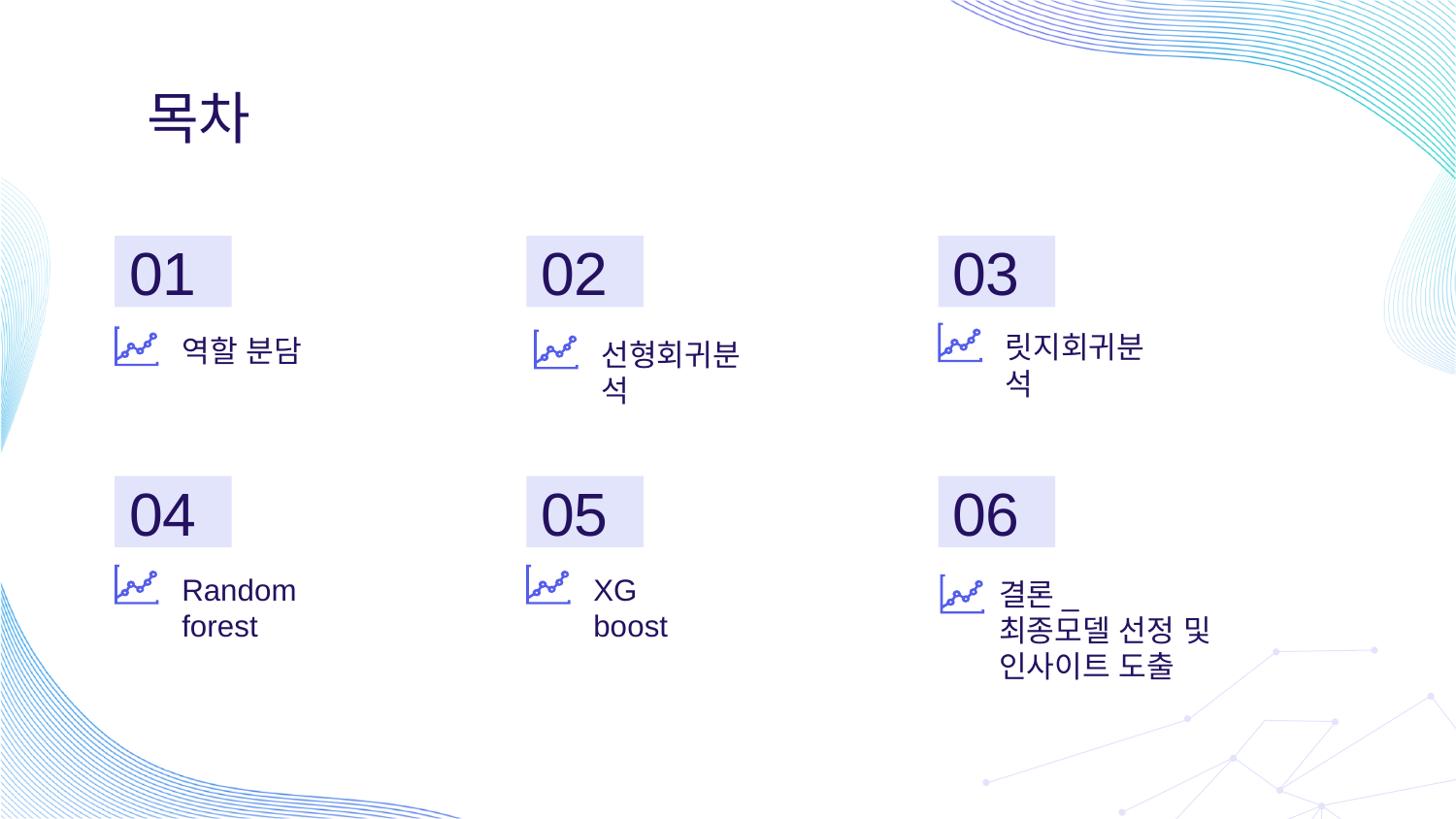

목차
01
02
03
릿지회귀분석
역할 분담
선형회귀분석

04
05
06
Random
forest
XG
boost
결론_
최종모델 선정 및
인사이트 도출